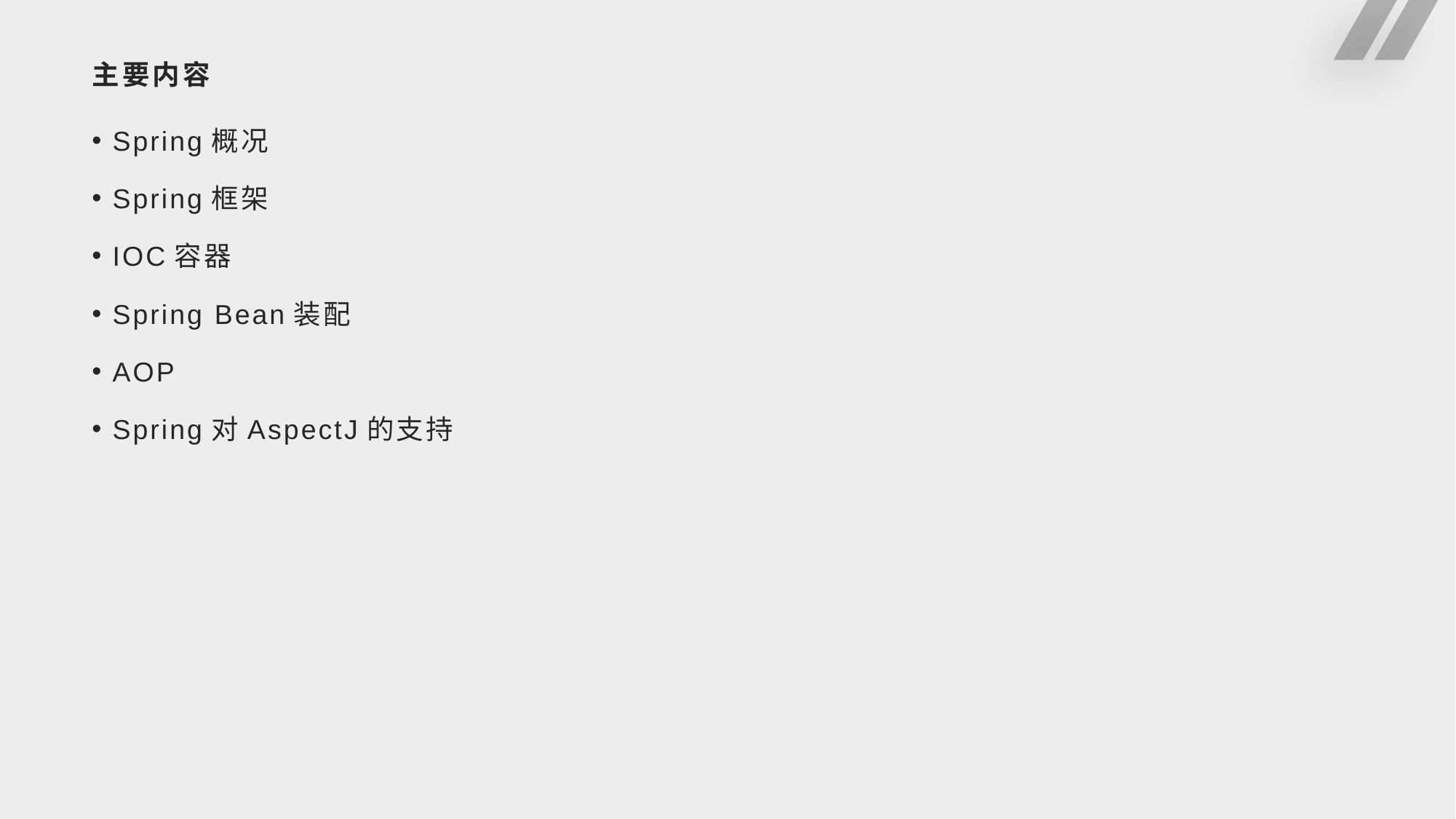

# 主要内容
Spring概况
Spring框架
IOC容器
Spring Bean装配
AOP
Spring对AspectJ的支持